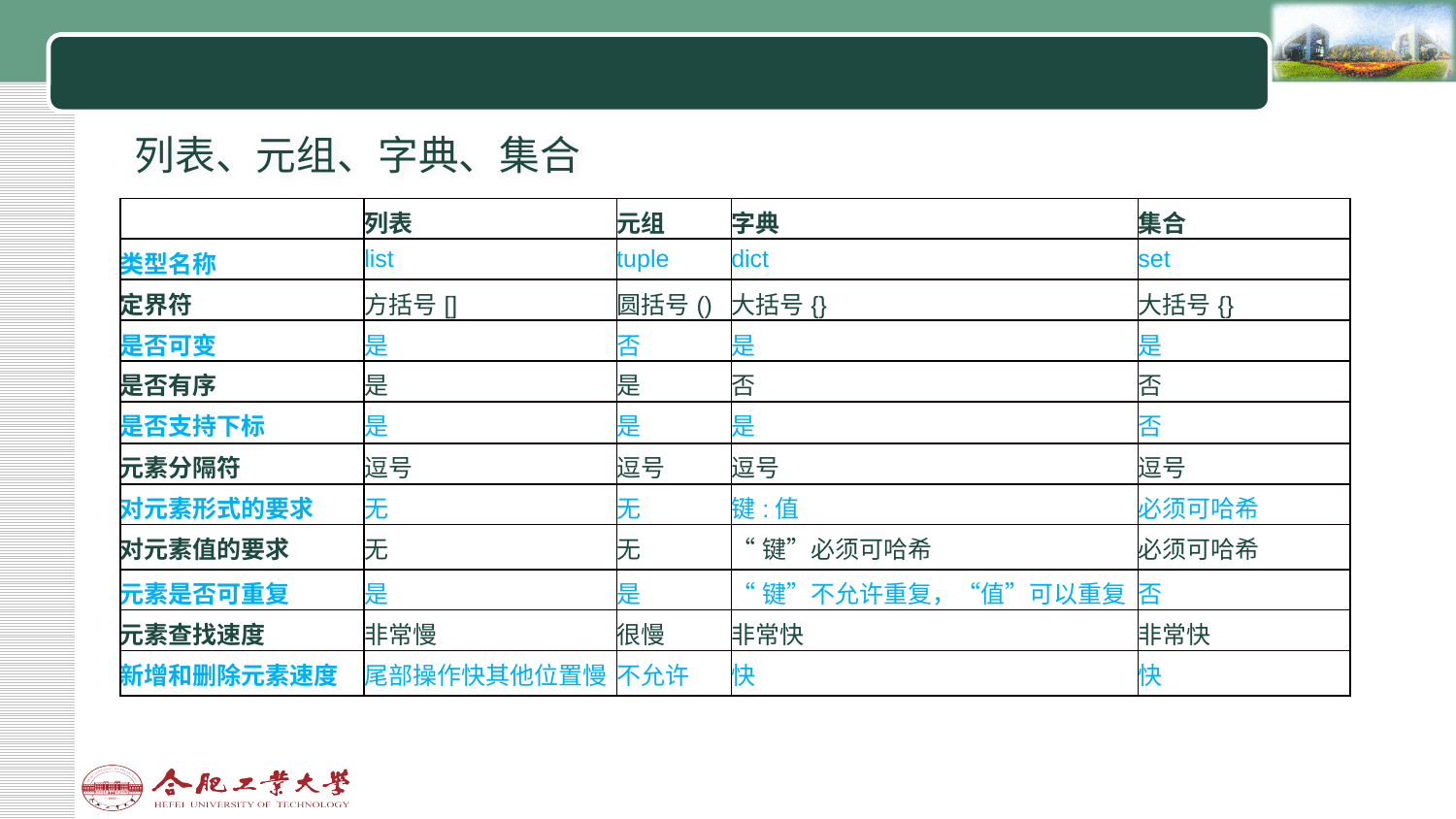

#
列表、元组、字典、集合
|  | 列表 | 元组 | 字典 | 集合 |
| --- | --- | --- | --- | --- |
| 类型名称 | list | tuple | dict | set |
| 定界符 | 方括号[] | 圆括号() | 大括号{} | 大括号{} |
| 是否可变 | 是 | 否 | 是 | 是 |
| 是否有序 | 是 | 是 | 否 | 否 |
| 是否支持下标 | 是 | 是 | 是 | 否 |
| 元素分隔符 | 逗号 | 逗号 | 逗号 | 逗号 |
| 对元素形式的要求 | 无 | 无 | 键:值 | 必须可哈希 |
| 对元素值的要求 | 无 | 无 | “键”必须可哈希 | 必须可哈希 |
| 元素是否可重复 | 是 | 是 | “键”不允许重复，“值”可以重复 | 否 |
| 元素查找速度 | 非常慢 | 很慢 | 非常快 | 非常快 |
| 新增和删除元素速度 | 尾部操作快其他位置慢 | 不允许 | 快 | 快 |